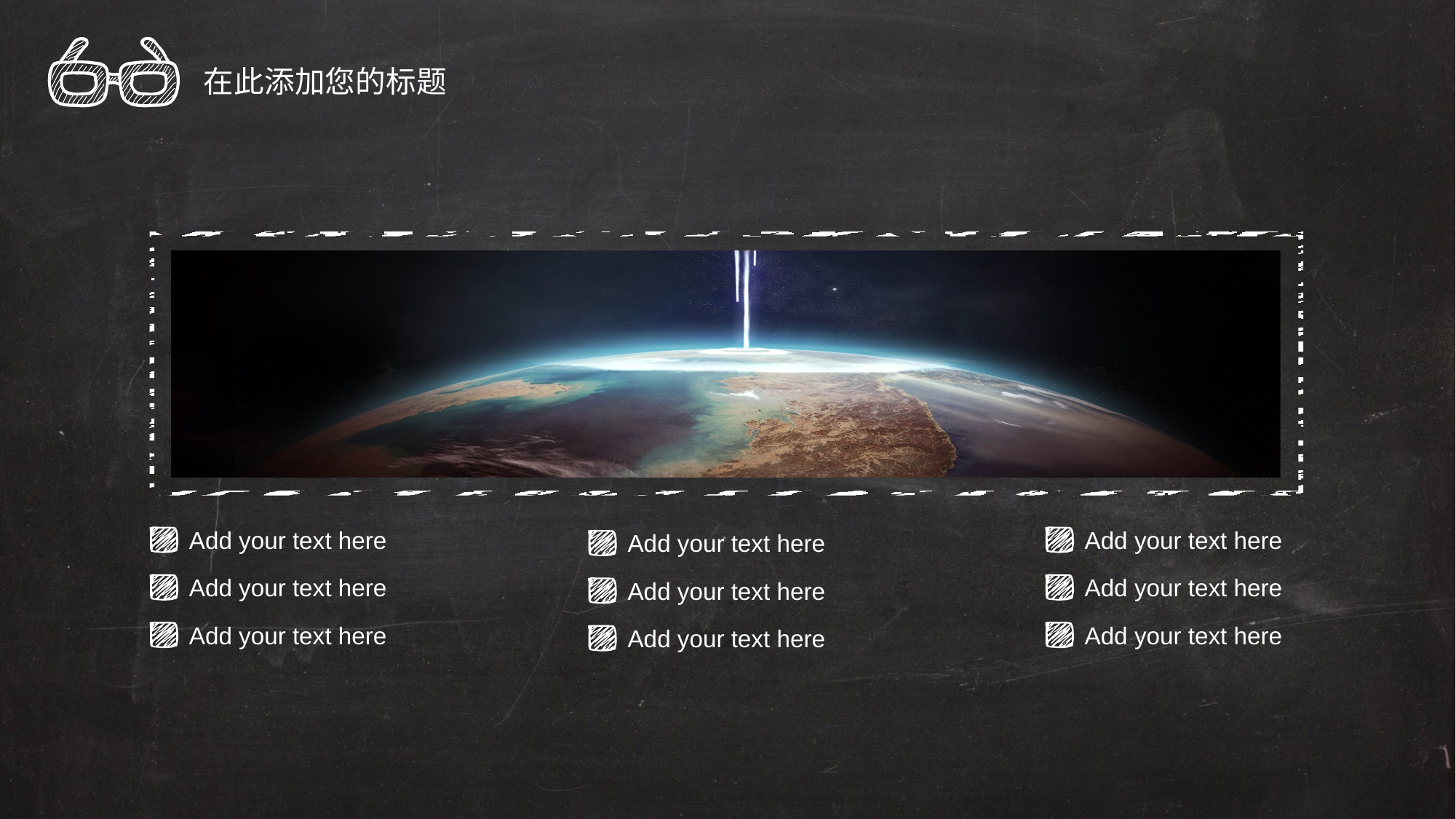

在此添加您的标题

Add your text here
Add your text here
Add your text here

Add your text here
Add your text here
Add your text here

Add your text here
Add your text here
Add your text here